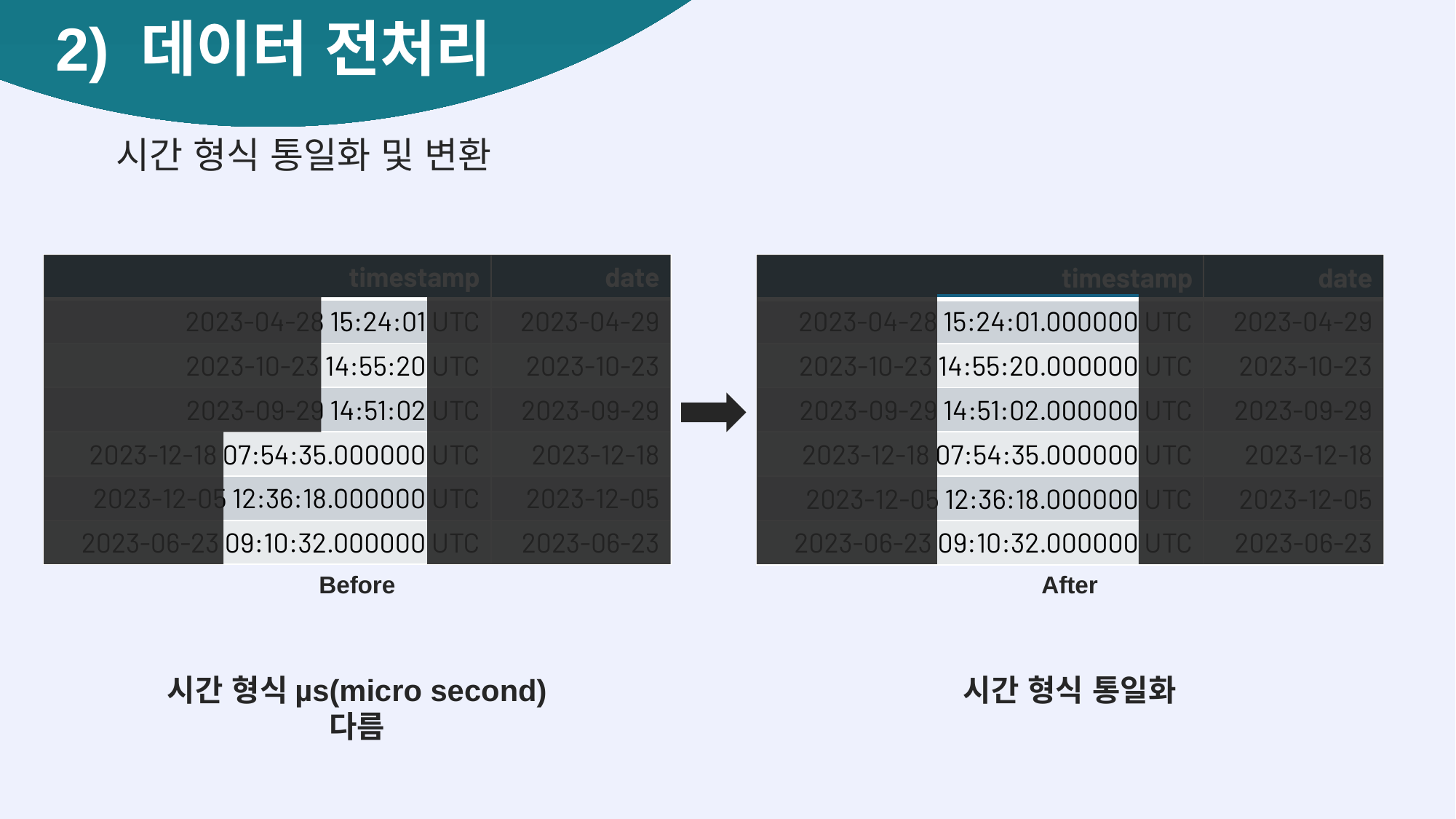

2) 데이터 전처리
시간 형식 통일화 및 변환
| timestamp | date |
| --- | --- |
| 2023-04-28 15:24:01 UTC | 2023-04-29 |
| 2023-10-23 14:55:20 UTC | 2023-10-23 |
| 2023-09-29 14:51:02 UTC | 2023-09-29 |
| 2023-12-18 07:54:35.000000 UTC | 2023-12-18 |
| 2023-12-05 12:36:18.000000 UTC | 2023-12-05 |
| 2023-06-23 09:10:32.000000 UTC | 2023-06-23 |

| timestamp | date |
| --- | --- |
| 2023-04-28 15:24:01.000000 UTC | 2023-04-29 |
| 2023-10-23 14:55:20.000000 UTC | 2023-10-23 |
| 2023-09-29 14:51:02.000000 UTC | 2023-09-29 |
| 2023-12-18 07:54:35.000000 UTC | 2023-12-18 |
| 2023-12-05 12:36:18.000000 UTC | 2023-12-05 |
| 2023-06-23 09:10:32.000000 UTC | 2023-06-23 |

Before
After
시간 형식µs(micro second) 다름
시간 형식 통일화